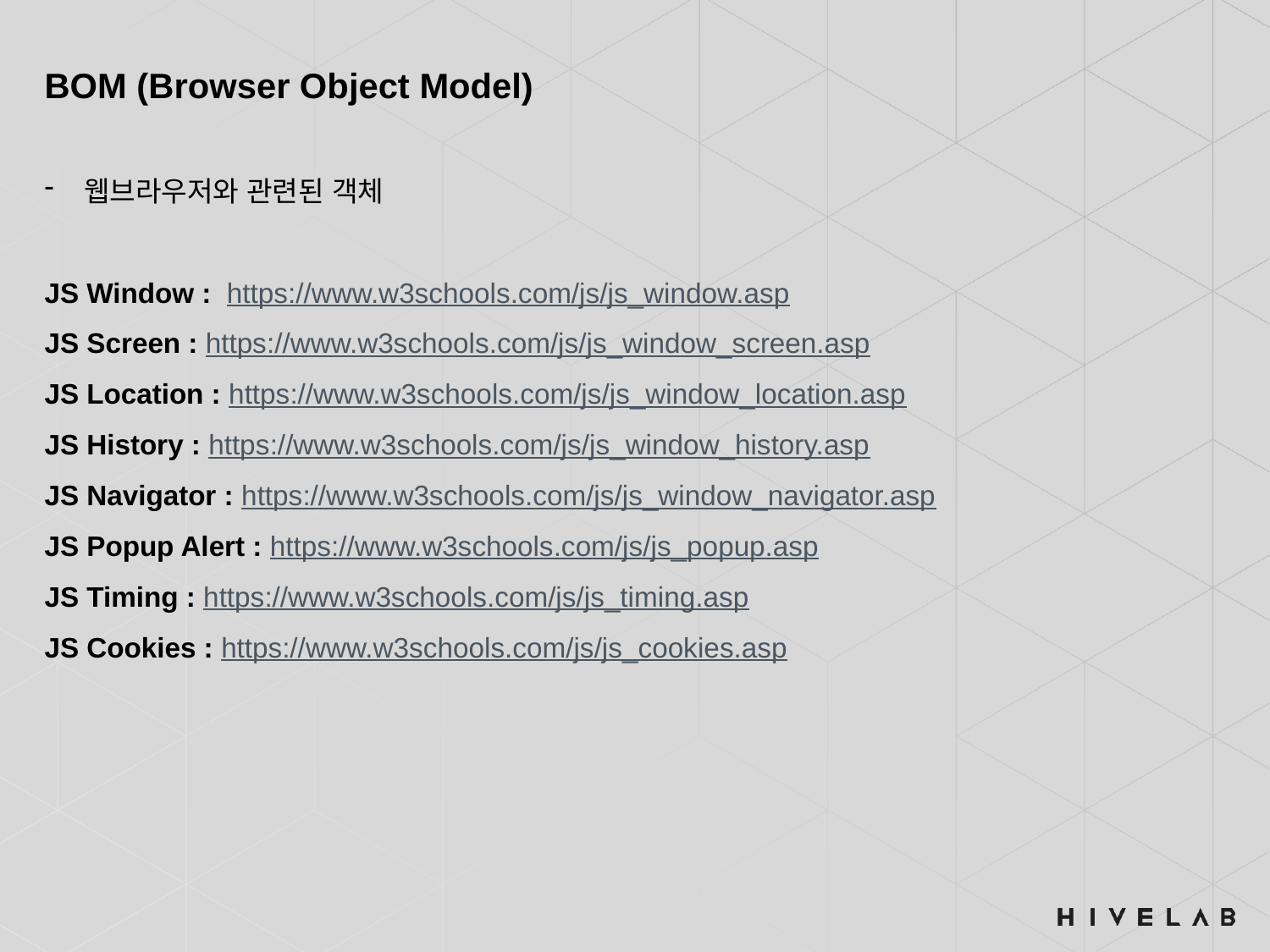

BOM (Browser Object Model)

웹브라우저와 관련된 객체

JS Window :  https://www.w3schools.com/js/js_window.asp
JS Screen : https://www.w3schools.com/js/js_window_screen.asp
JS Location : https://www.w3schools.com/js/js_window_location.asp
JS History : https://www.w3schools.com/js/js_window_history.asp
JS Navigator : https://www.w3schools.com/js/js_window_navigator.asp
JS Popup Alert : https://www.w3schools.com/js/js_popup.asp
JS Timing : https://www.w3schools.com/js/js_timing.asp
JS Cookies : https://www.w3schools.com/js/js_cookies.asp